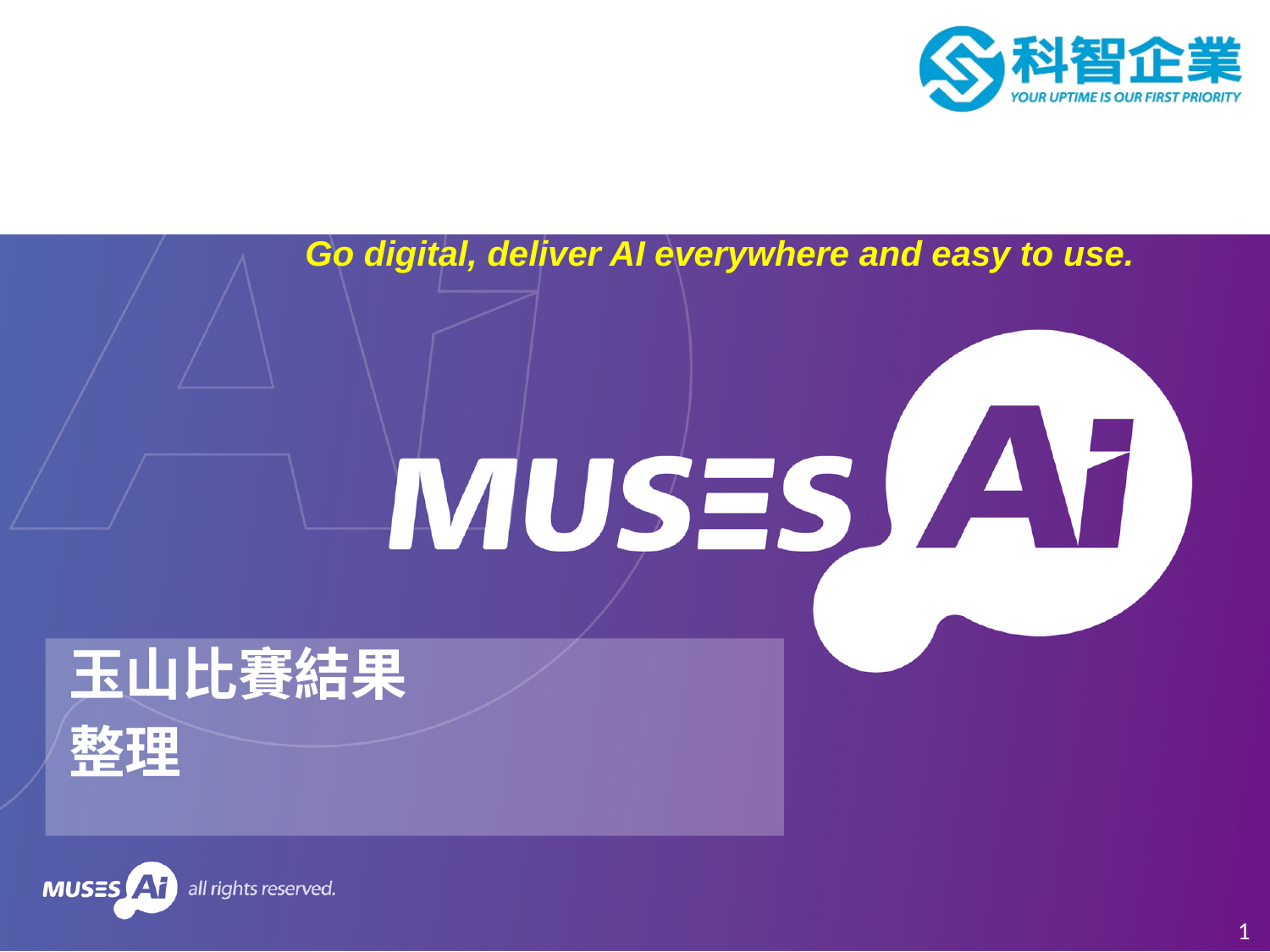

Go digital, deliver AI everywhere and easy to use.

玉山比賽結果
整理

1